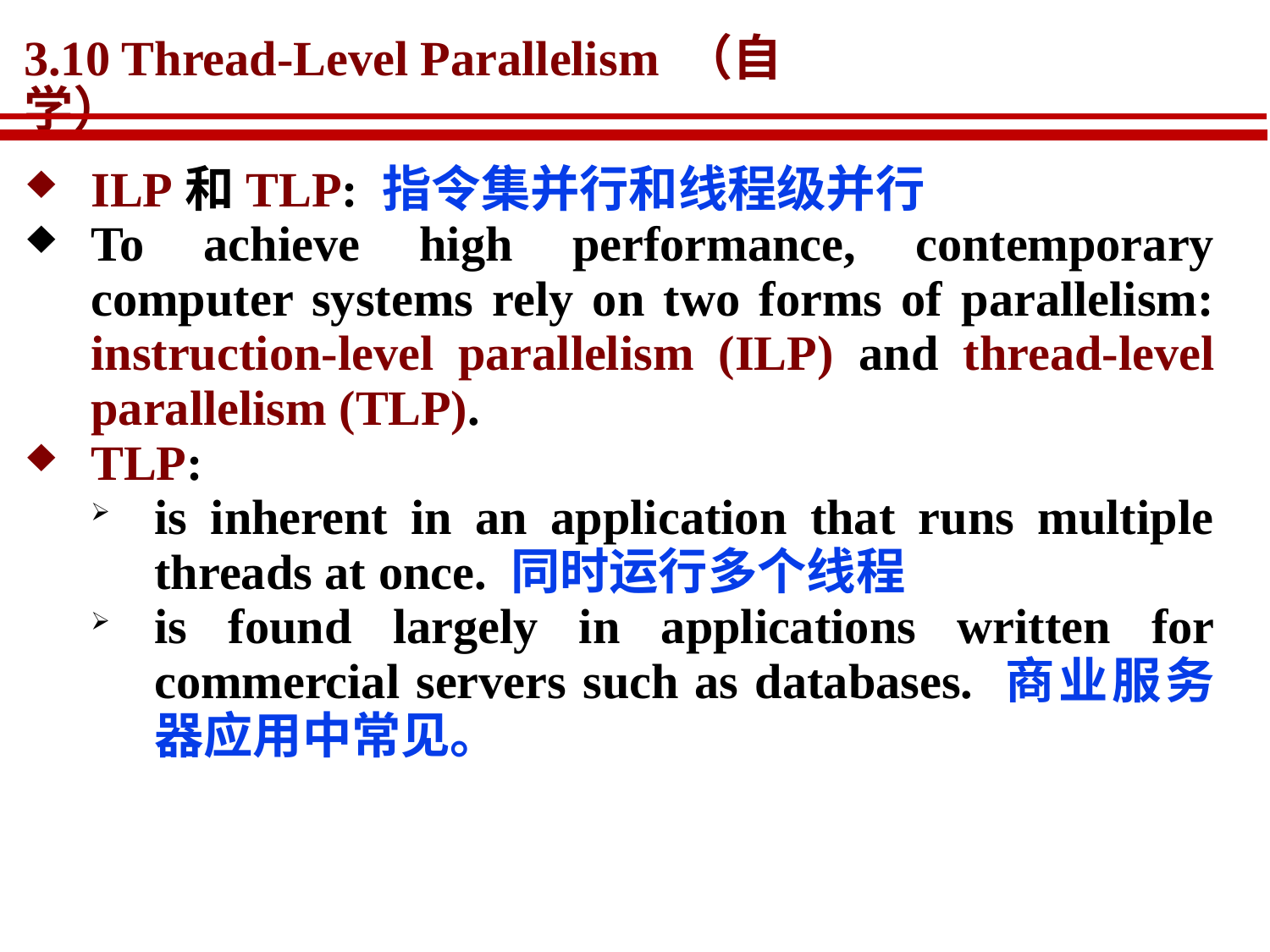

# 3.10 Thread-Level Parallelism （自学）
ILP和TLP: 指令集并行和线程级并行
To achieve high performance, contemporary computer systems rely on two forms of parallelism: instruction-level parallelism (ILP) and thread-level parallelism (TLP).
TLP:
is inherent in an application that runs multiple threads at once. 同时运行多个线程
is found largely in applications written for commercial servers such as databases. 商业服务器应用中常见。